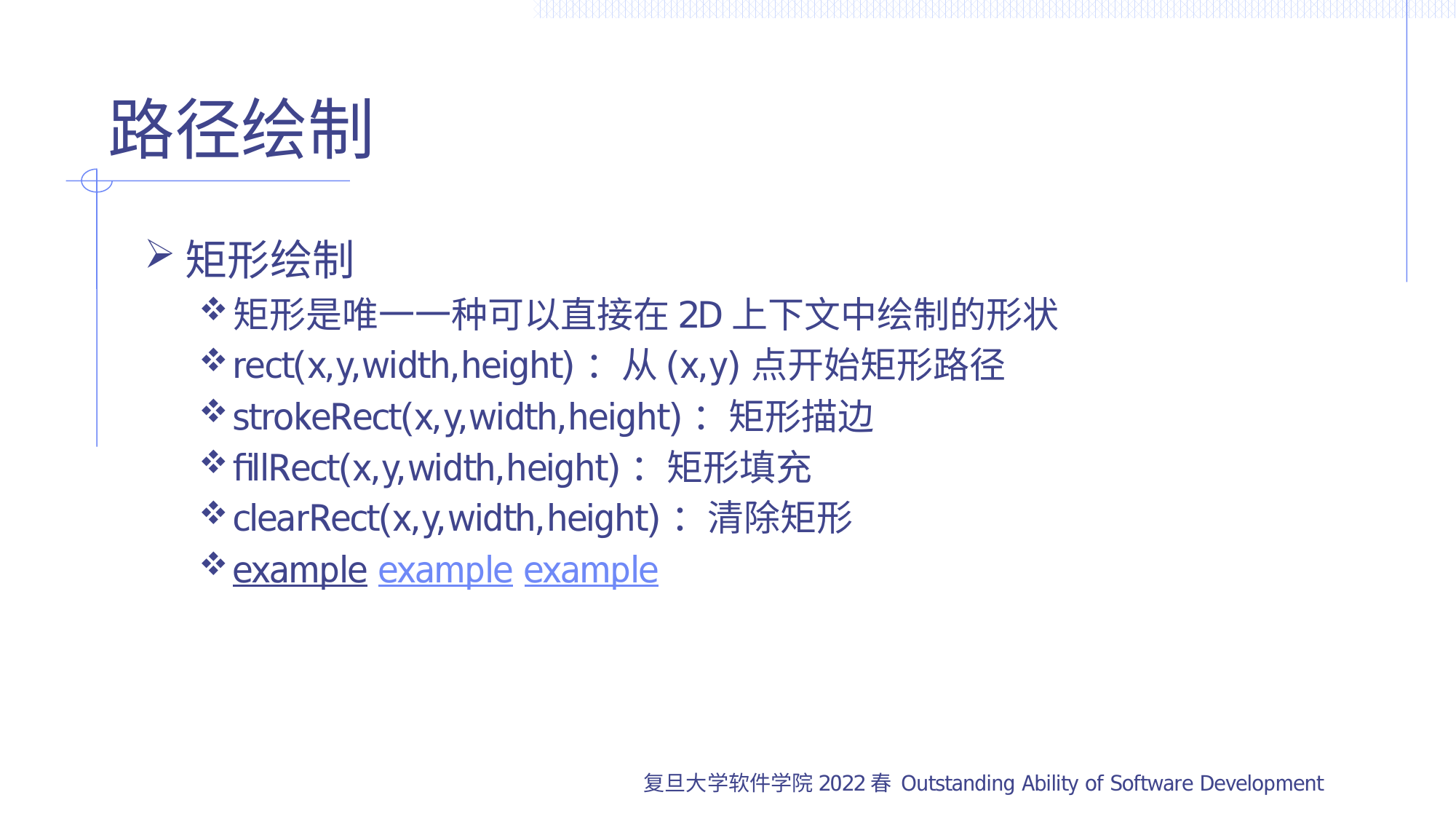

# 路径绘制
矩形绘制
矩形是唯一一种可以直接在2D上下文中绘制的形状
rect(x,y,width,height)：从(x,y)点开始矩形路径
strokeRect(x,y,width,height)：矩形描边
fillRect(x,y,width,height)：矩形填充
clearRect(x,y,width,height)：清除矩形
example example example